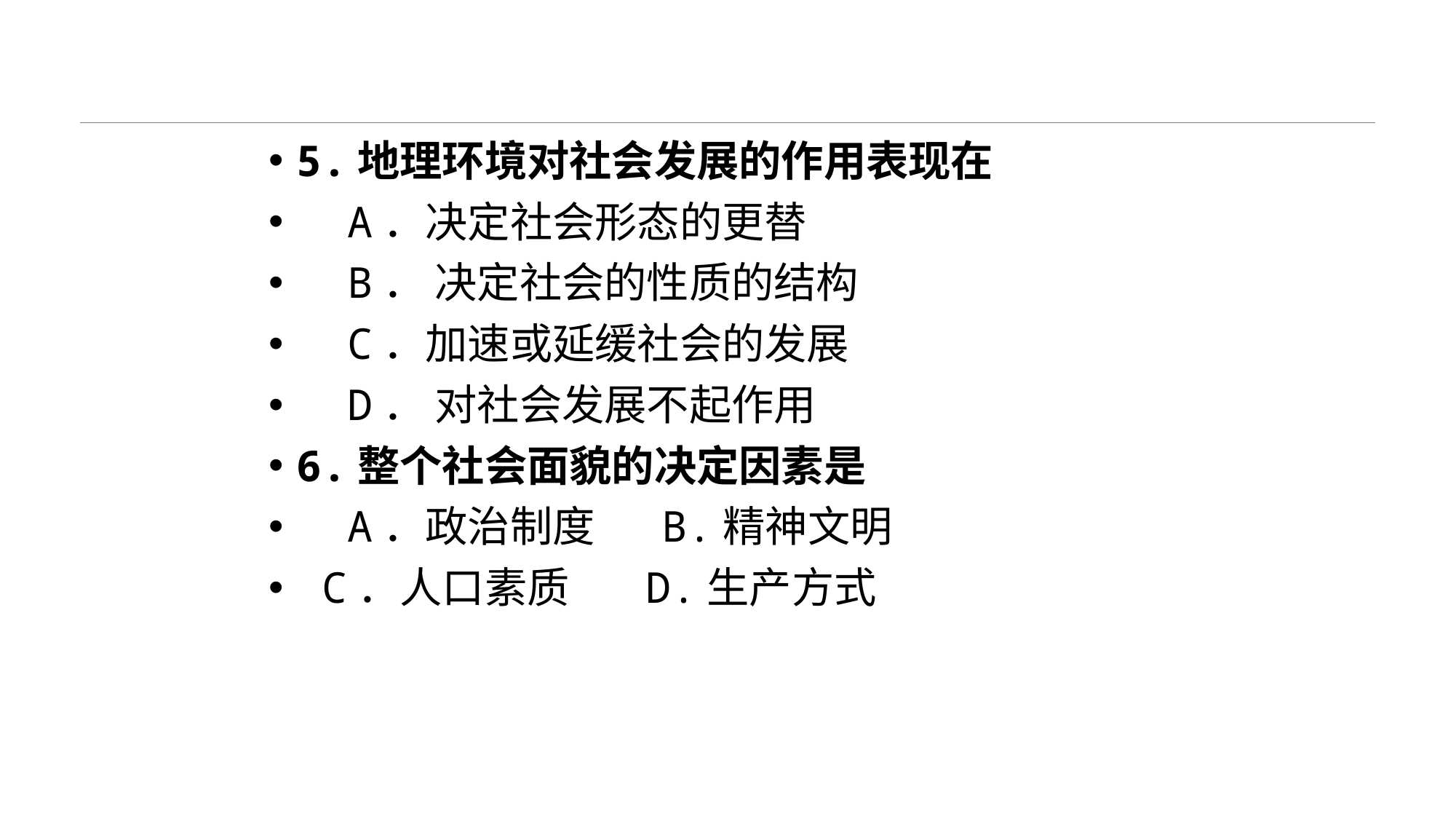

#
5.地理环境对社会发展的作用表现在
  A．决定社会形态的更替
  B． 决定社会的性质的结构
  C．加速或延缓社会的发展
  D． 对社会发展不起作用
6.整个社会面貌的决定因素是
  A．政治制度      B.精神文明
 C．人口素质       D.生产方式